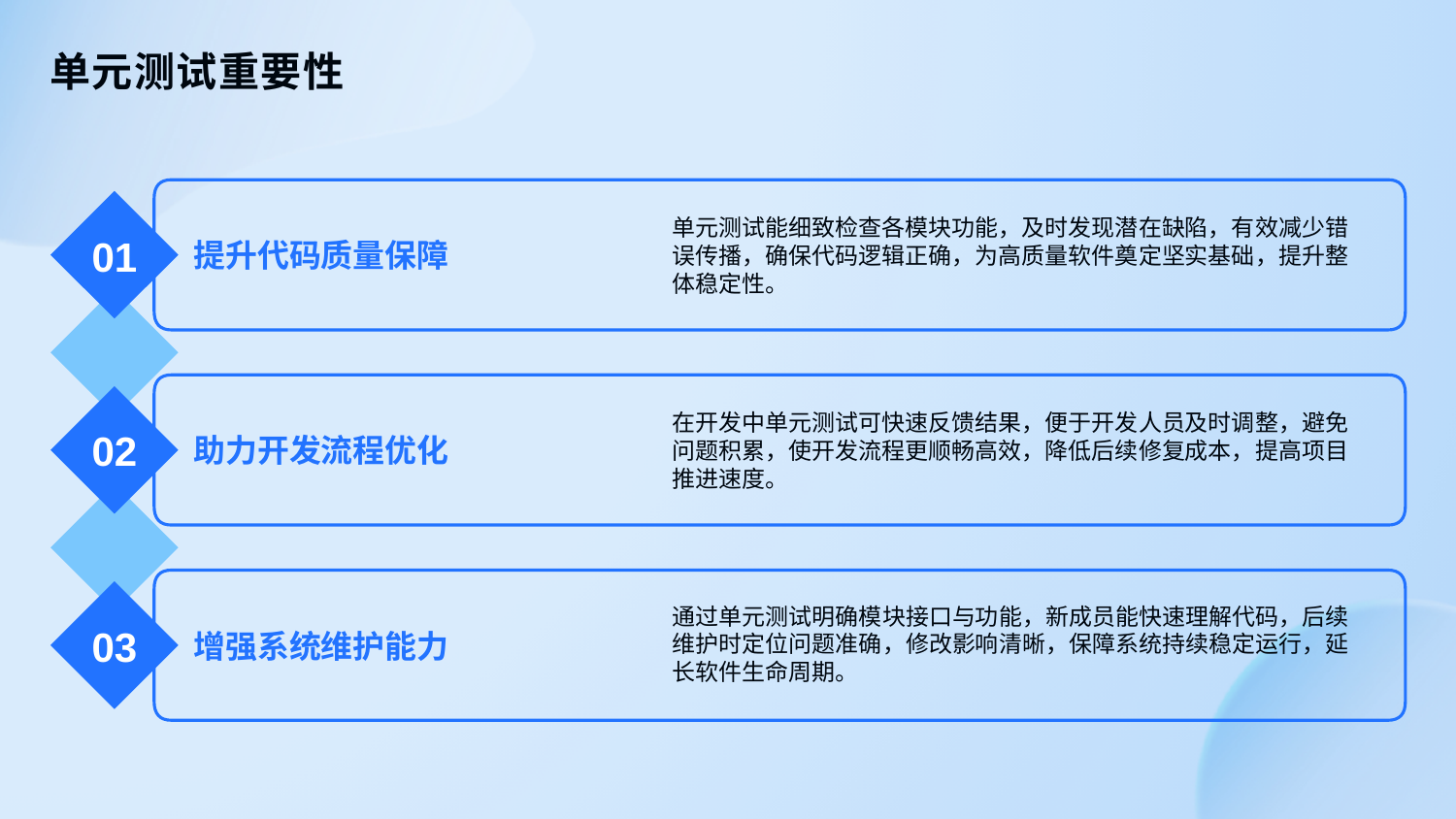

单元测试重要性

单元测试能细致检查各模块功能，及时发现潜在缺陷，有效减少错误传播，确保代码逻辑正确，为高质量软件奠定坚实基础，提升整体稳定性。
01

提升代码质量保障

在开发中单元测试可快速反馈结果，便于开发人员及时调整，避免问题积累，使开发流程更顺畅高效，降低后续修复成本，提高项目推进速度。
02

助力开发流程优化

通过单元测试明确模块接口与功能，新成员能快速理解代码，后续维护时定位问题准确，修改影响清晰，保障系统持续稳定运行，延长软件生命周期。
03

增强系统维护能力